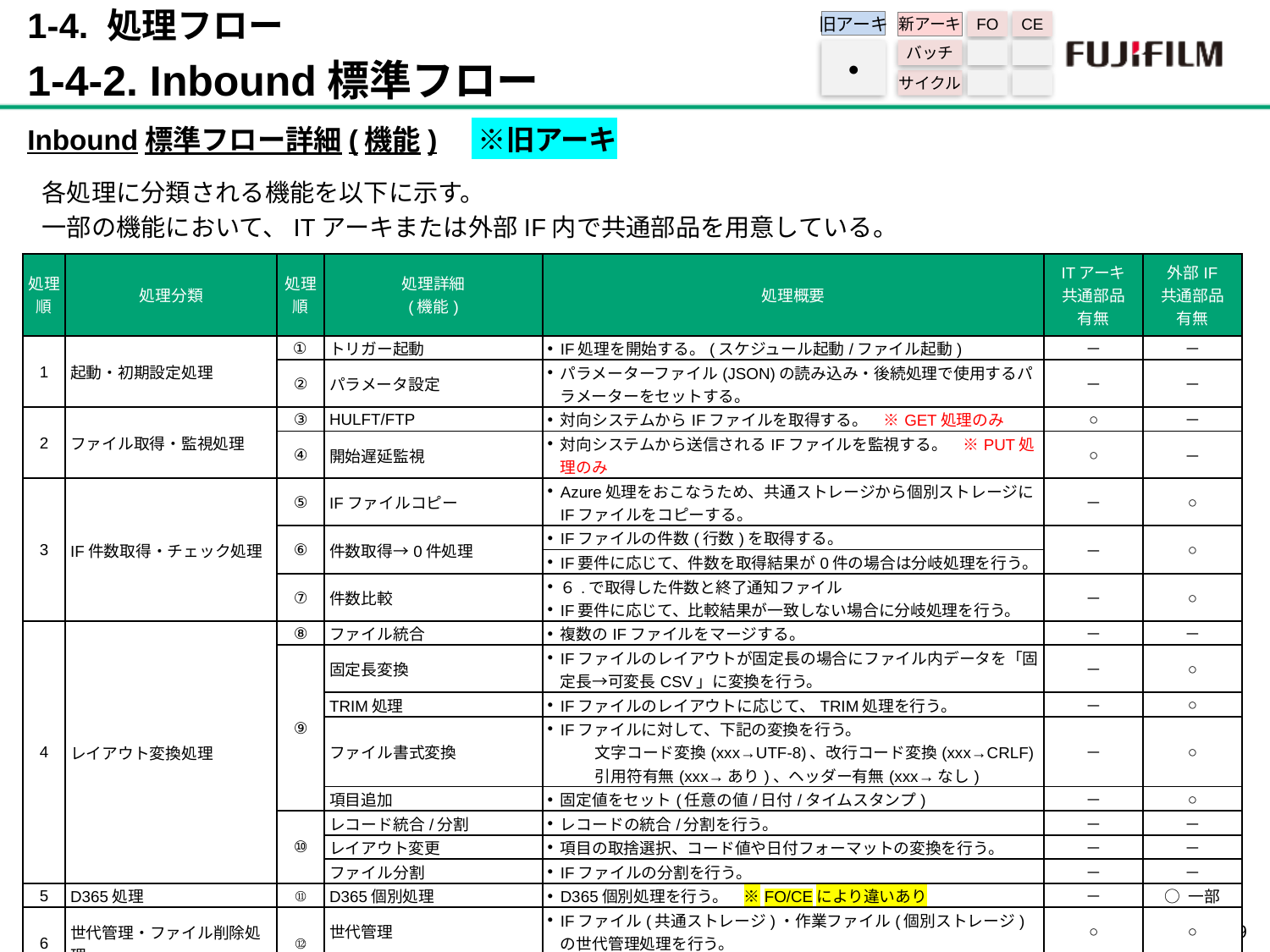

1-4. 処理フロー
1-4-2. Inbound標準フロー
旧アーキ
FO
CE
新アーキ
バッチ

サイクル

●
Inbound標準フロー詳細(機能)　 ※旧アーキ
各処理に分類される機能を以下に示す。
一部の機能において、ITアーキまたは外部IF内で共通部品を用意している。

| 処理 順 | 処理分類 | 処理 順 | 処理詳細 (機能) | 処理概要 | ITアーキ 共通部品 有無 | 外部IF 共通部品 有無 |
| --- | --- | --- | --- | --- | --- | --- |
| 1 | 起動・初期設定処理 | ① | トリガー起動 | IF処理を開始する。(スケジュール起動/ファイル起動) | － | － |
|  |  | ② | パラメータ設定 | パラメーターファイル(JSON)の読み込み・後続処理で使用するパラメーターをセットする。 | － | － |
| 2 | ファイル取得・監視処理 | ③ | HULFT/FTP | 対向システムからIFファイルを取得する。　※GET処理のみ | ○ | － |
|  |  | ④ | 開始遅延監視 | 対向システムから送信されるIFファイルを監視する。　※PUT処理のみ | ○ | － |
| 3 | IF件数取得・チェック処理 | ⑤ | IFファイルコピー | Azure処理をおこなうため、共通ストレージから個別ストレージにIFファイルをコピーする。 | － | ○ |
|  |  | ⑥ | 件数取得→0件処理 | IFファイルの件数(行数)を取得する。 | － | ○ |
|  |  |  |  | IF要件に応じて、件数を取得結果が0件の場合は分岐処理を行う。 |  |  |
|  |  | ⑦ | 件数比較 | ６.で取得した件数と終了通知ファイル IF要件に応じて、比較結果が一致しない場合に分岐処理を行う。 | － | ○ |
| 4 | レイアウト変換処理 | ⑧ | ファイル統合 | 複数のIFファイルをマージする。 | － | － |
|  |  | ⑨ | 固定長変換 | IFファイルのレイアウトが固定長の場合にファイル内データを「固定長→可変長CSV」に変換を行う。 | － | ○ |
|  |  |  | TRIM処理 | IFファイルのレイアウトに応じて、TRIM処理を行う。 | － | ○ |
|  |  |  | ファイル書式変換 | IFファイルに対して、下記の変換を行う。 　　　文字コード変換(xxx→UTF-8)、改行コード変換(xxx→CRLF) 　　　引用符有無(xxx→あり)、ヘッダー有無(xxx→なし) | － | ○ |
|  |  |  | 項目追加 | 固定値をセット(任意の値/日付/タイムスタンプ) | － | ○ |
|  |  | ⑩ | レコード統合/分割 | レコードの統合/分割を行う。 | － | － |
|  |  |  | レイアウト変更 | 項目の取捨選択、コード値や日付フォーマットの変換を行う。 | － | － |
|  |  |  | ファイル分割 | IFファイルの分割を行う。 | － | － |
| 5 | D365処理 | ⑪ | D365個別処理 | D365個別処理を行う。　※FO/CEにより違いあり | － | ○ 一部 |
| 6 | 世代管理・ファイル削除処理 | ⑫ | 世代管理 | IFファイル(共通ストレージ)・作業ファイル(個別ストレージ)の世代管理処理を行う。 | ○ | ○ |
|  |  |  | 作業ファイル削除 | 指定した個別ストレージ内の作業ファイルを削除する。 | － | ○ |
29